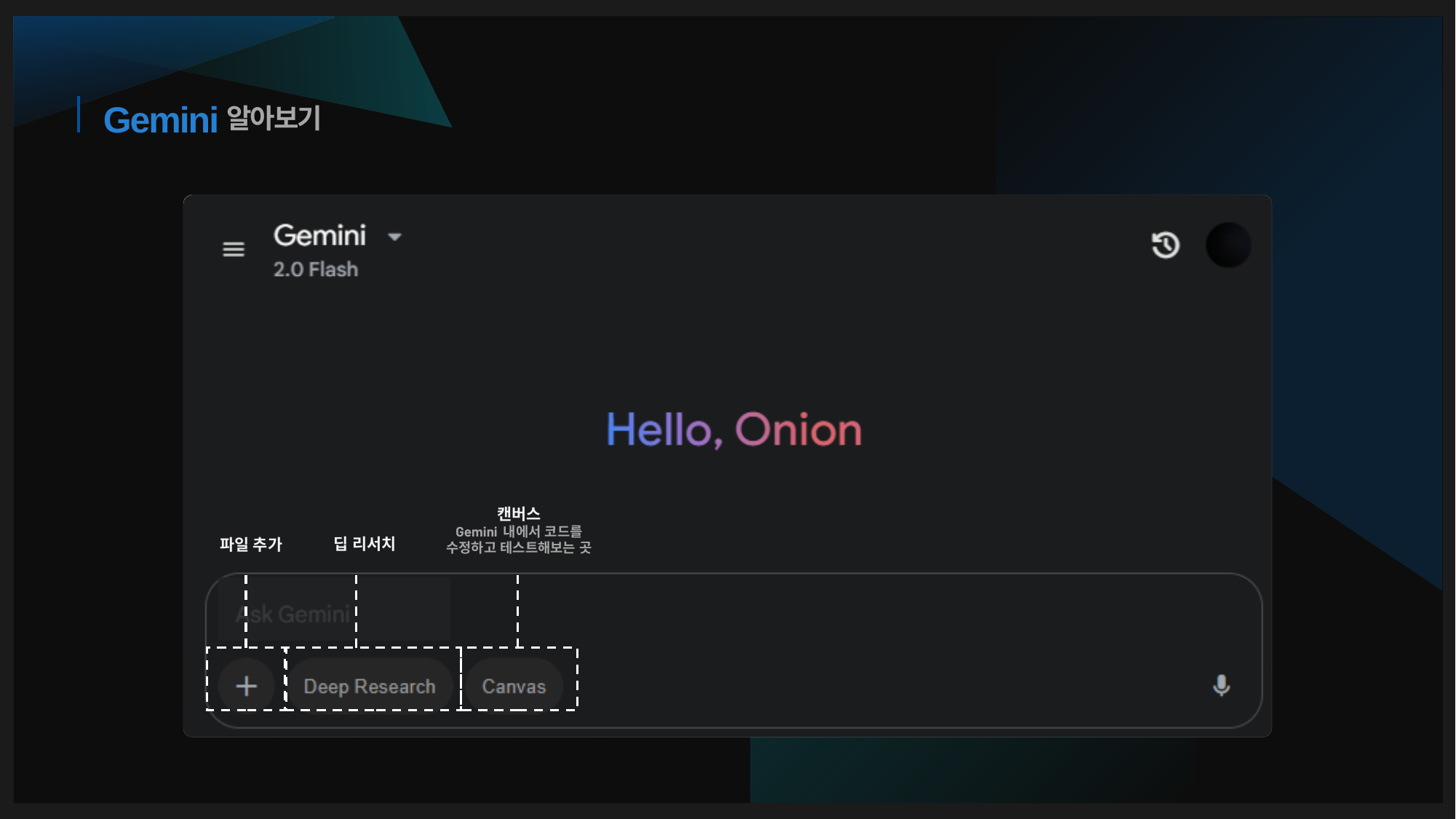

알아보기
# Gemini

무료 모델
캔버스
Gemini 내에서 코드를
수정하고 테스트해보는 곳
딥 리서치
파일 추가